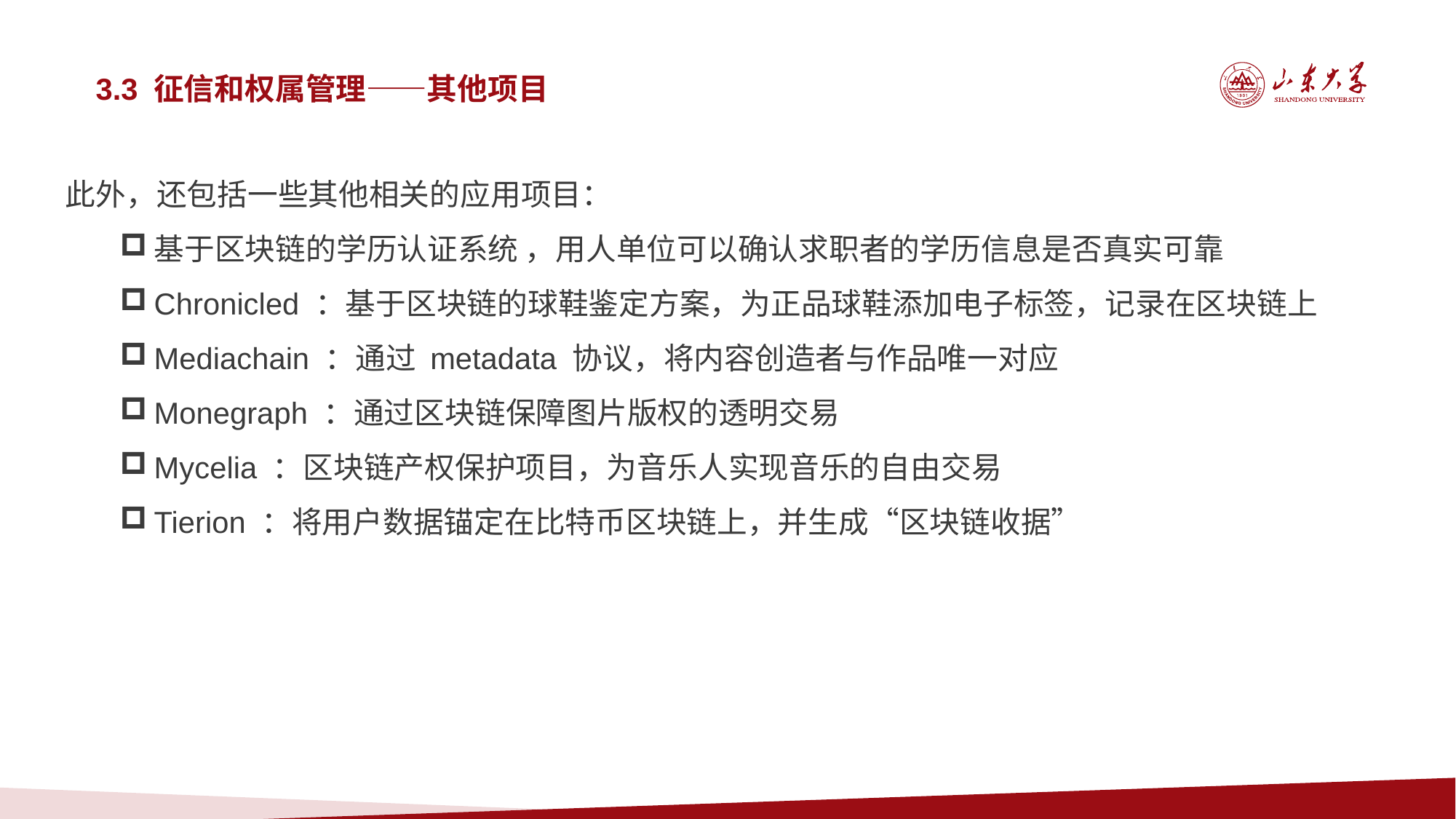

3.3 征信和权属管理——其他项目

此外，还包括一些其他相关的应用项目：
基于区块链的学历认证系统 ，用人单位可以确认求职者的学历信息是否真实可靠
Chronicled ：基于区块链的球鞋鉴定方案，为正品球鞋添加电子标签，记录在区块链上
Mediachain ：通过 metadata 协议，将内容创造者与作品唯一对应
Monegraph ：通过区块链保障图片版权的透明交易
Mycelia ：区块链产权保护项目，为音乐人实现音乐的自由交易
Tierion ：将用户数据锚定在比特币区块链上，并生成“区块链收据”